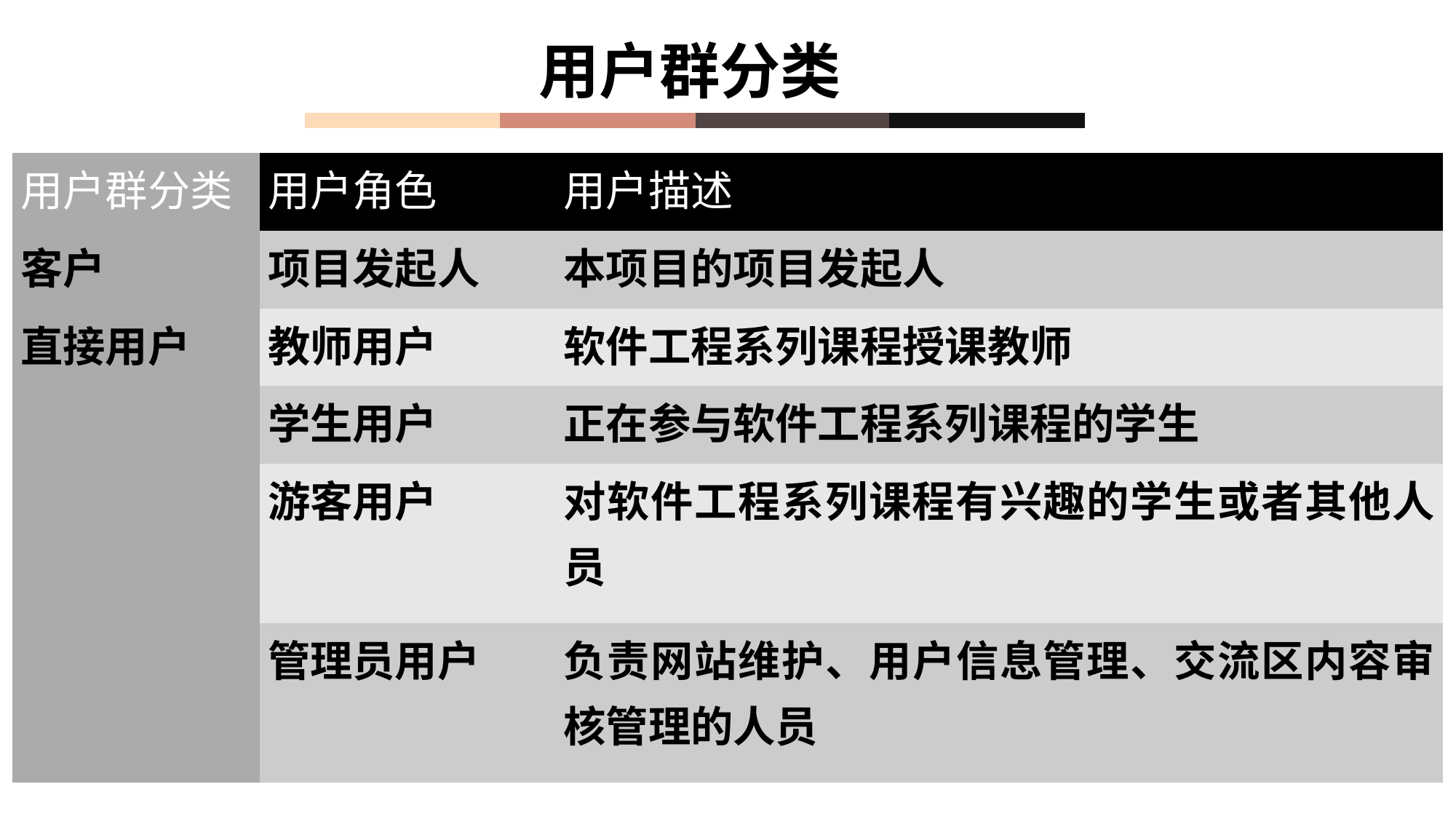

用户群分类
| 用户群分类 | 用户角色 | 用户描述 |
| --- | --- | --- |
| 客户 | 项目发起人 | 本项目的项目发起人 |
| 直接用户 | 教师用户 | 软件工程系列课程授课教师 |
|  | 学生用户 | 正在参与软件工程系列课程的学生 |
|  | 游客用户 | 对软件工程系列课程有兴趣的学生或者其他人员 |
|  | 管理员用户 | 负责网站维护、用户信息管理、交流区内容审核管理的人员 |